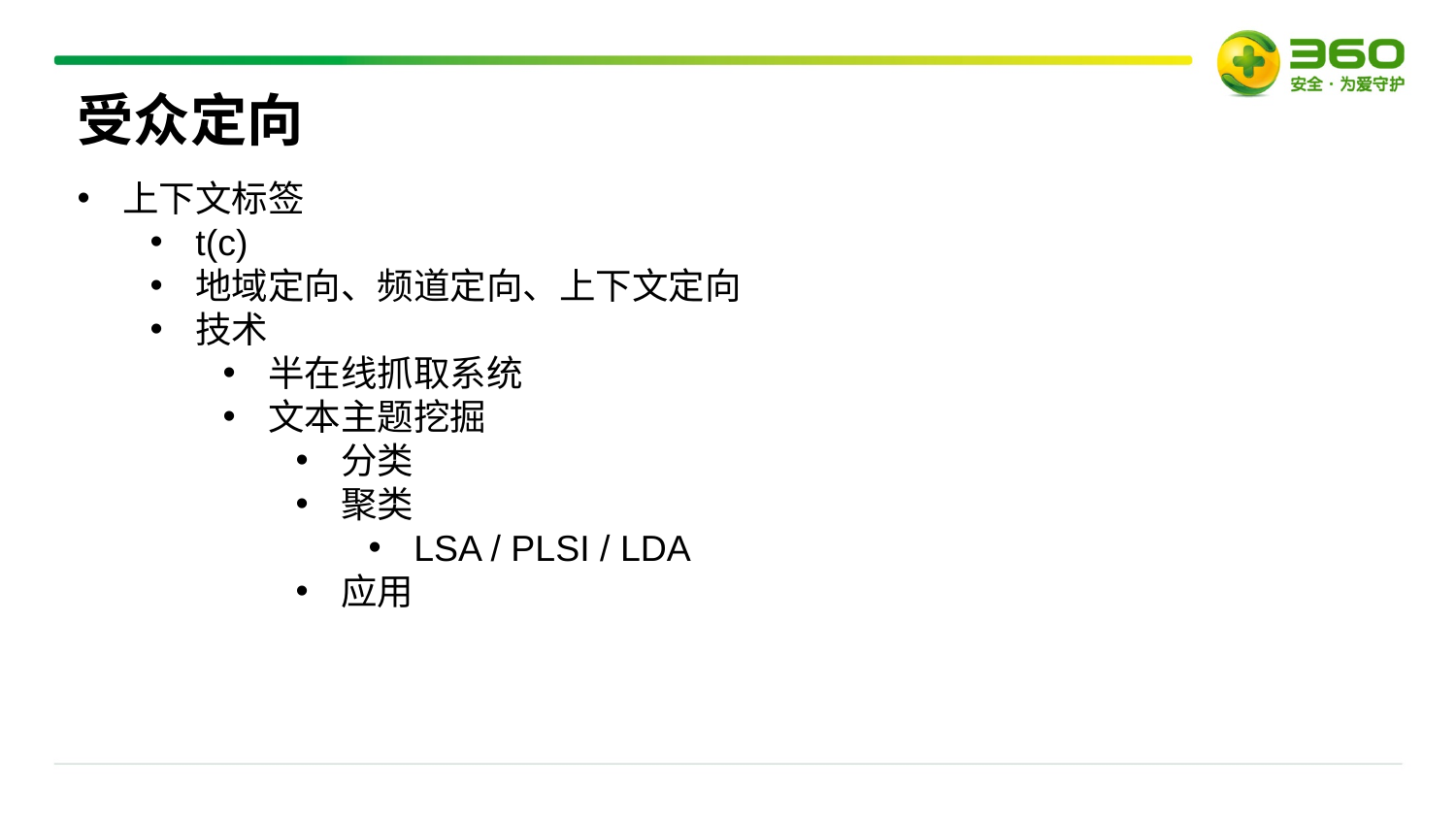

受众定向
上下文标签
t(c)
地域定向、频道定向、上下文定向
技术
半在线抓取系统
文本主题挖掘
分类
聚类
LSA / PLSI / LDA
应用